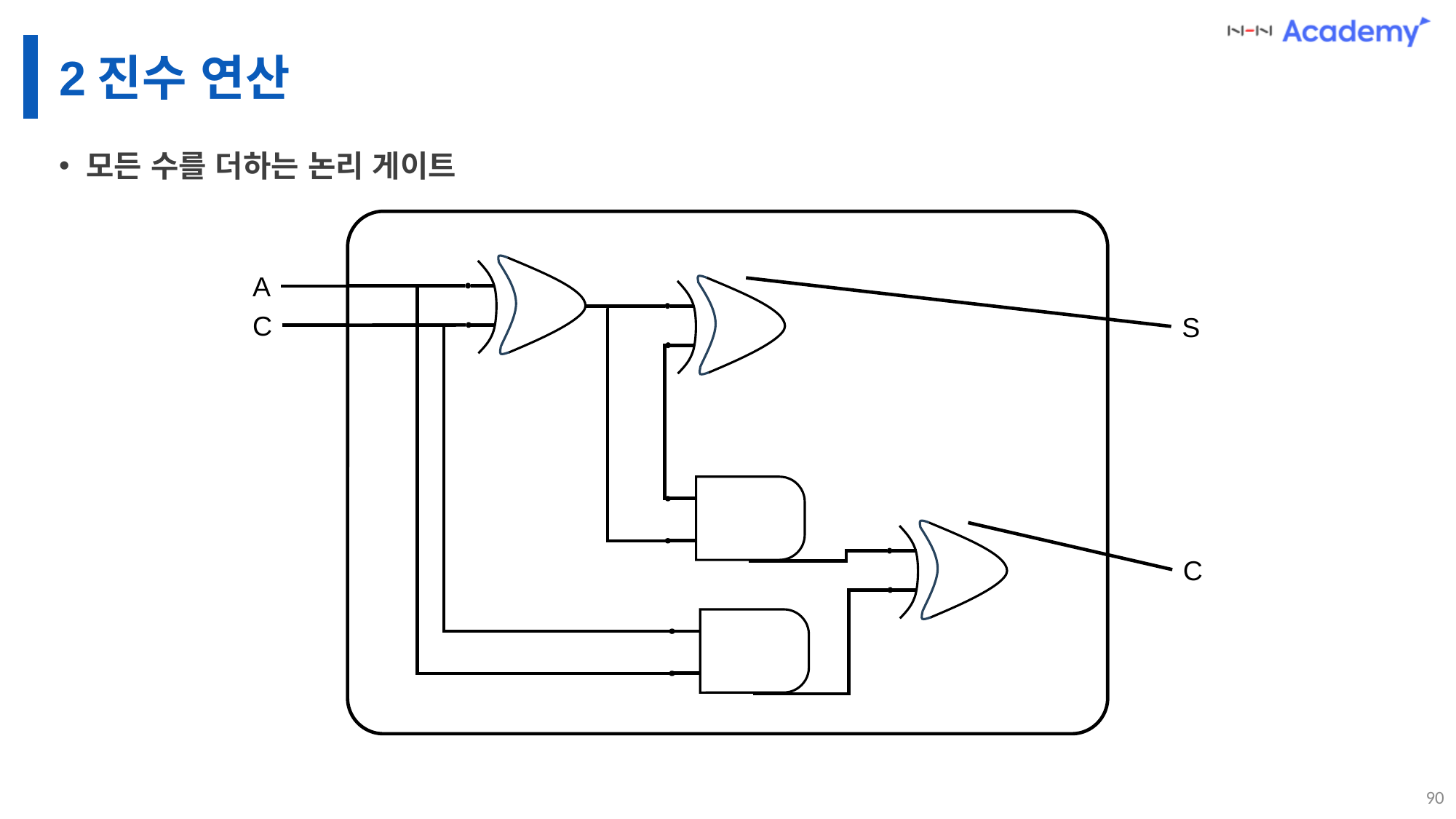

# 2진수 연산
모든 수를 더하는 논리 게이트

A

C
S

C

90